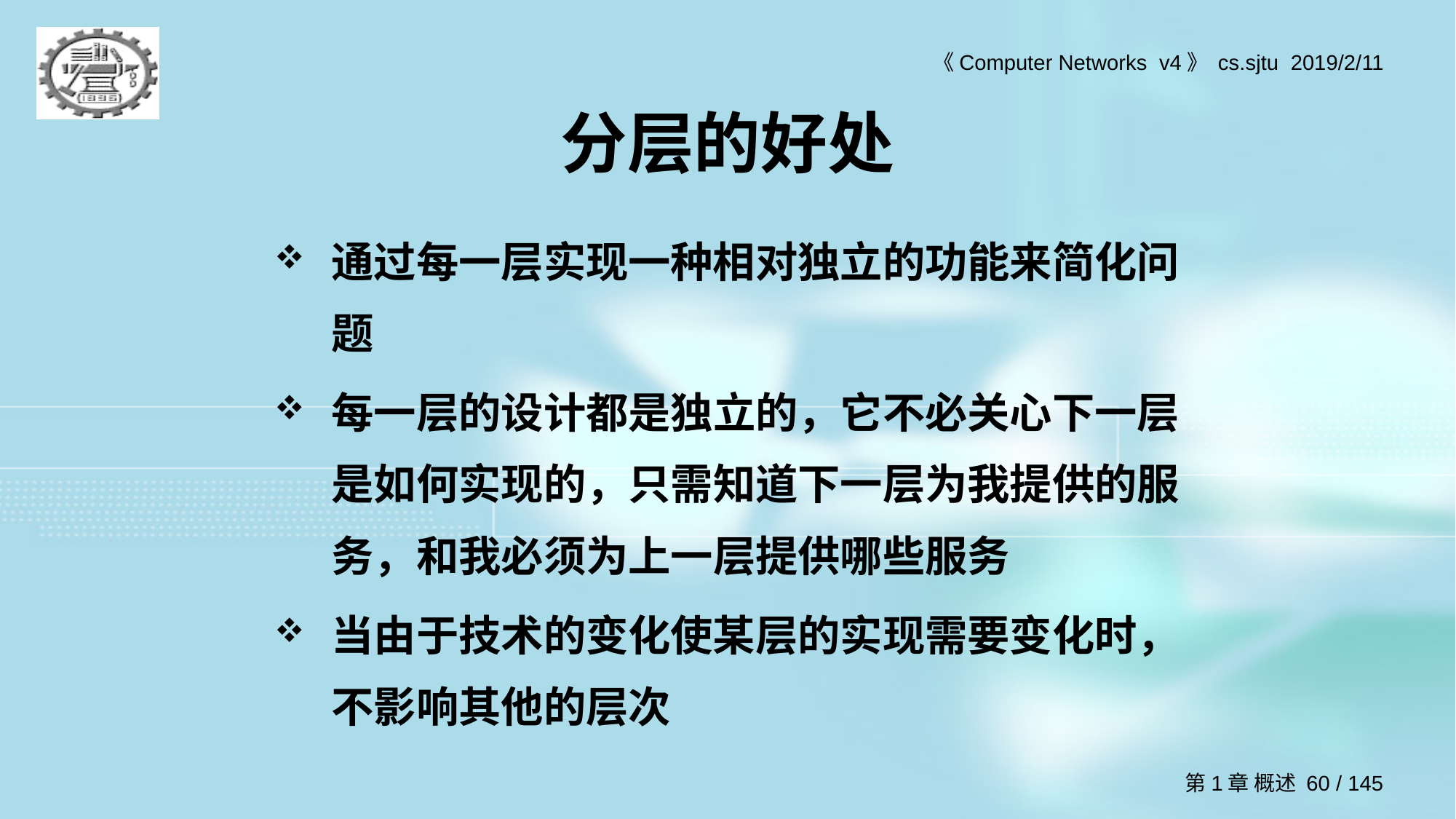

# 分层的好处
通过每一层实现一种相对独立的功能来简化问题
每一层的设计都是独立的，它不必关心下一层是如何实现的，只需知道下一层为我提供的服务，和我必须为上一层提供哪些服务
当由于技术的变化使某层的实现需要变化时，不影响其他的层次